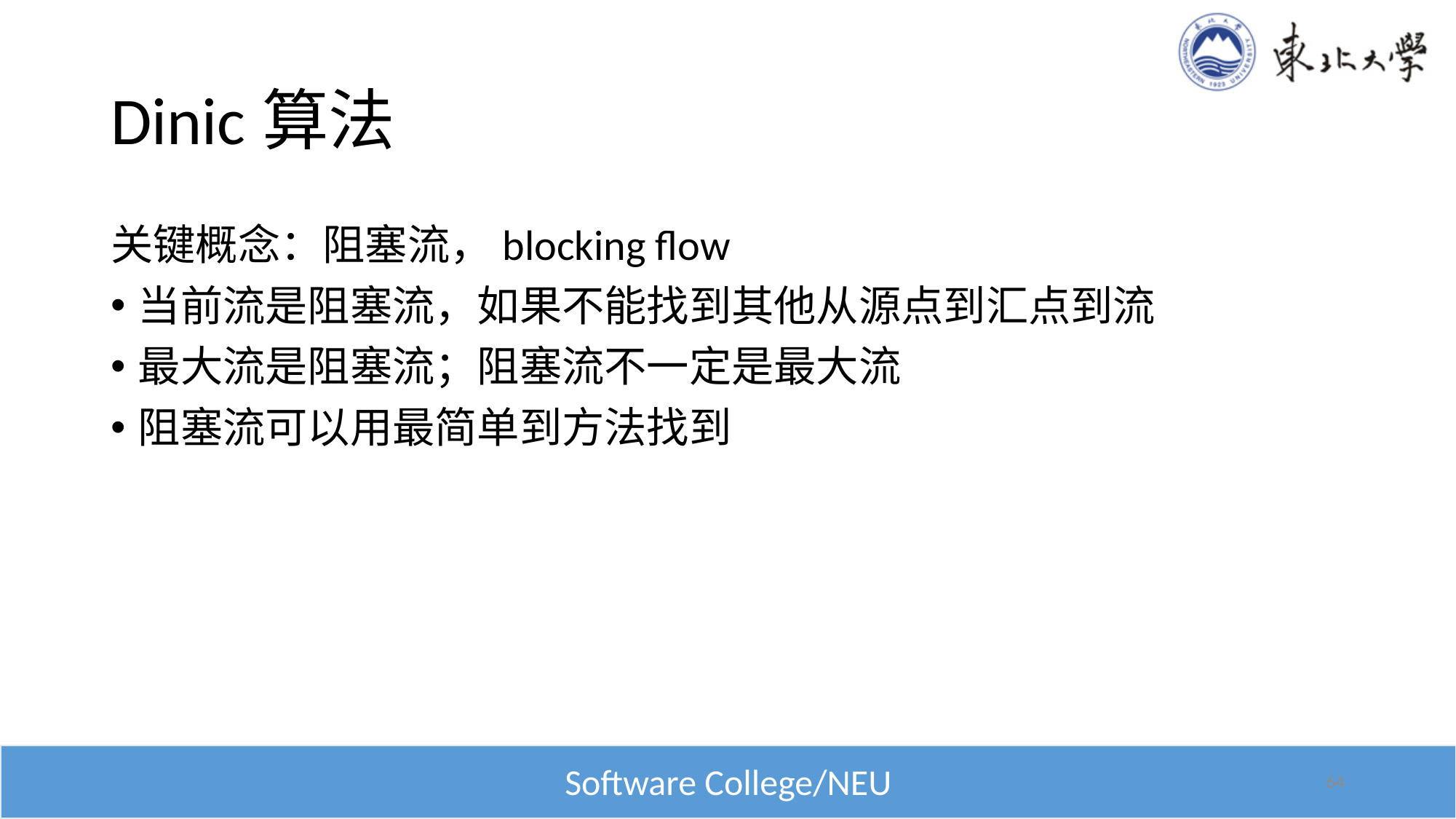

# Dinic算法
关键概念：阻塞流，blocking flow
当前流是阻塞流，如果不能找到其他从源点到汇点到流
最大流是阻塞流；阻塞流不一定是最大流
阻塞流可以用最简单到方法找到